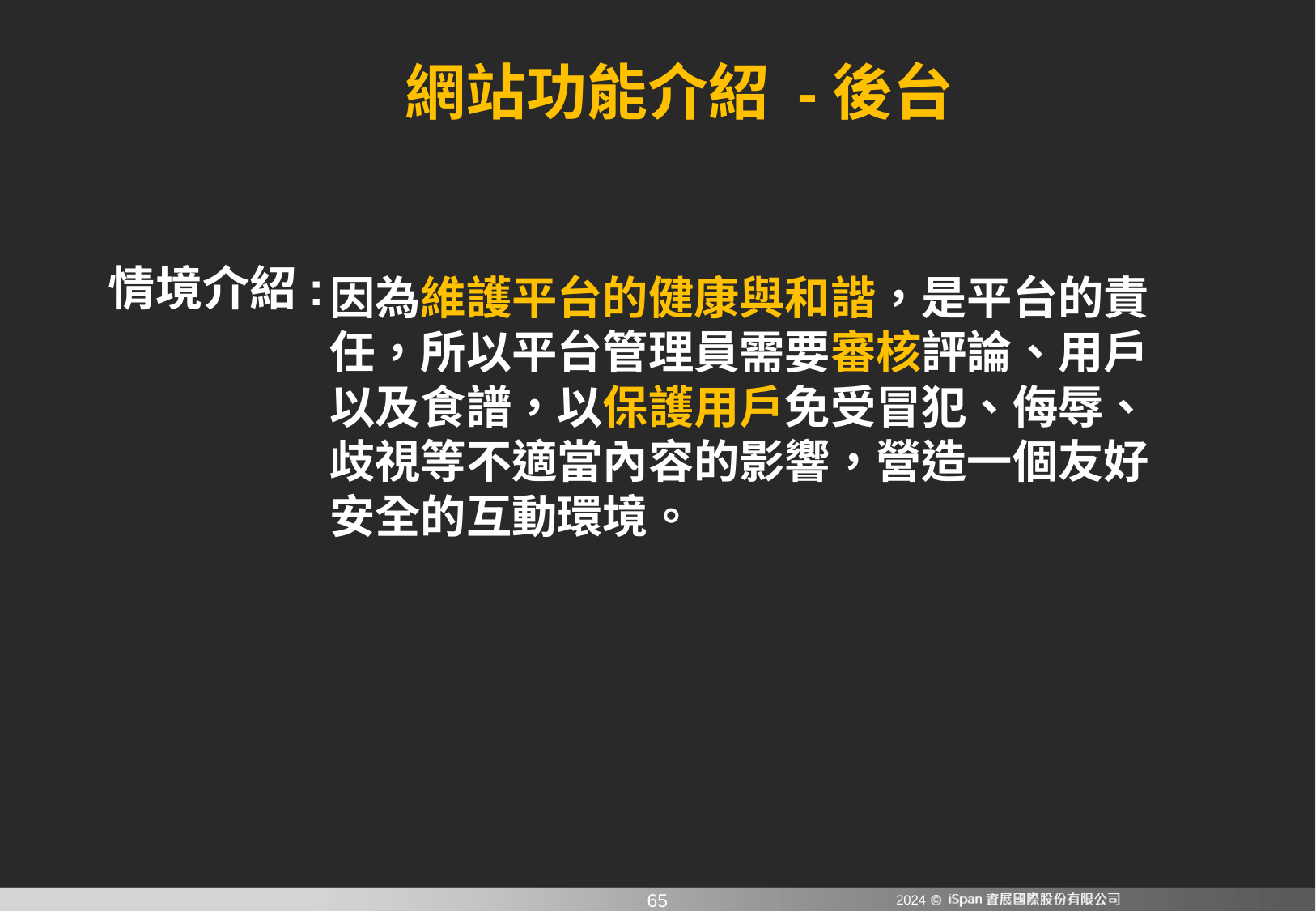

# 網站功能介紹 -後台
情境介紹:
因為維護平台的健康與和諧，是平台的責任，所以平台管理員需要審核評論、用戶以及食譜，以保護用戶免受冒犯、侮辱、歧視等不適當內容的影響，營造一個友好安全的互動環境。
2024